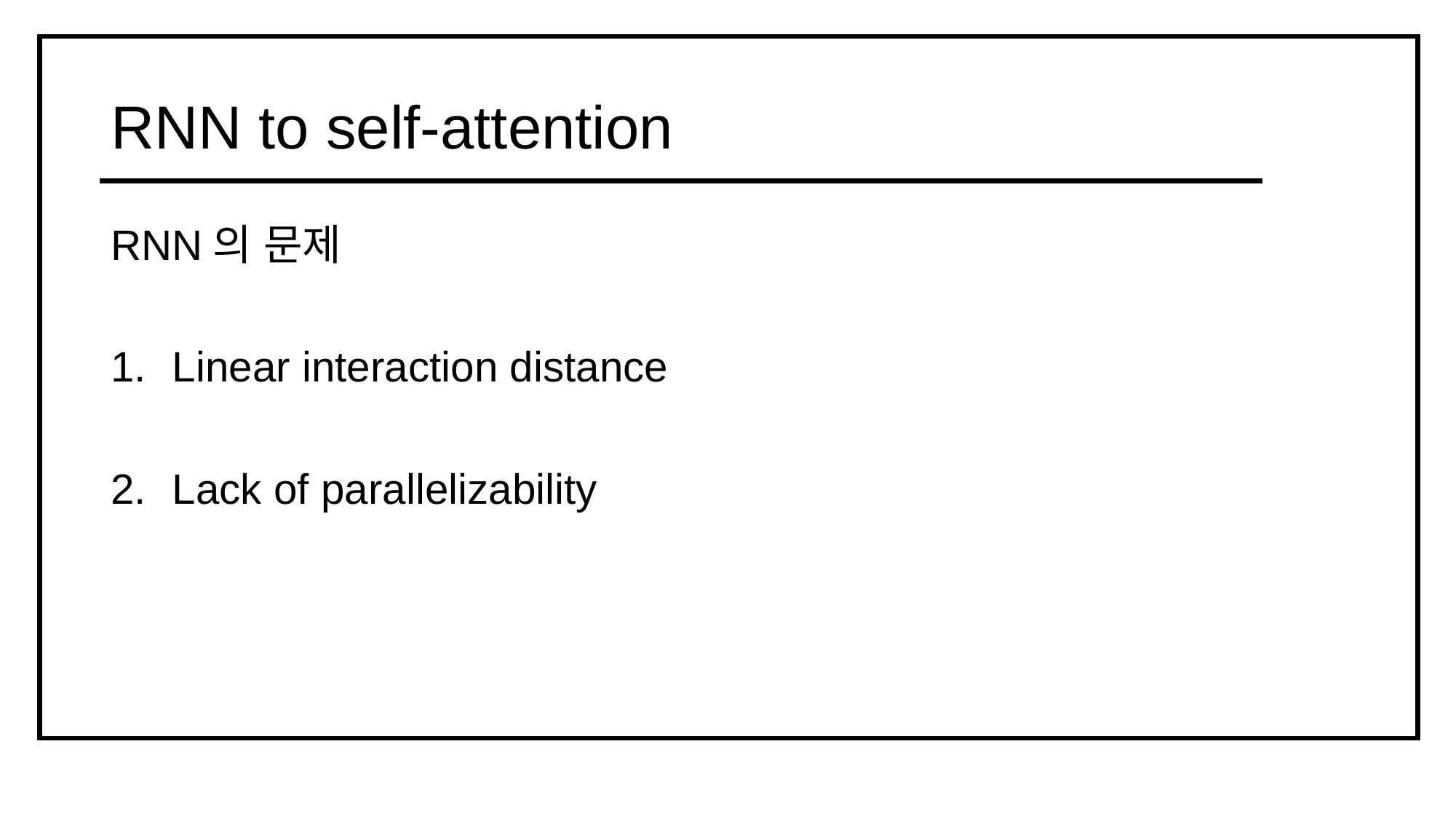

# RNN to self-attention
RNN의 문제

Linear interaction distance

Lack of parallelizability